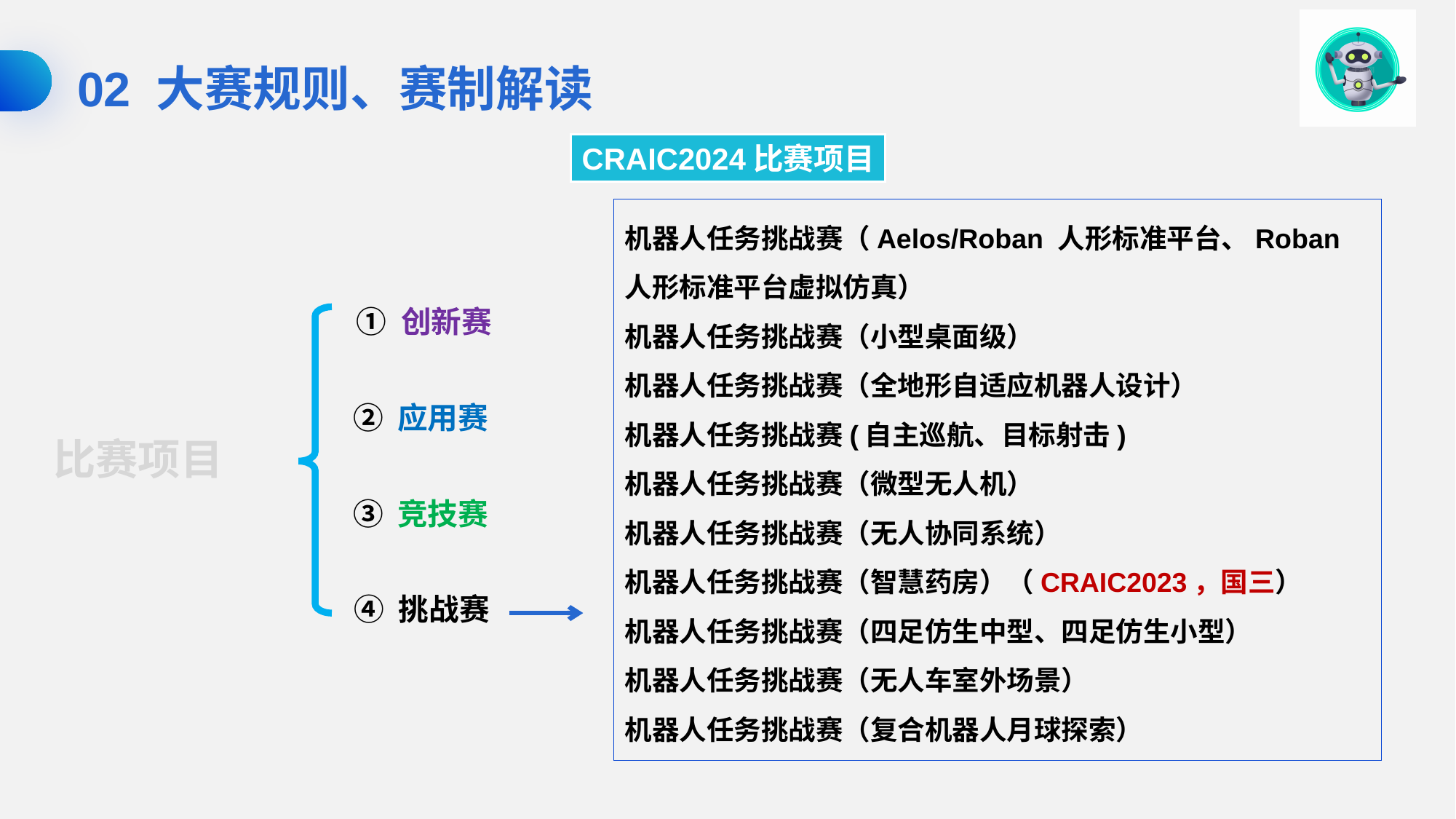

02 大赛规则、赛制解读

CRAIC2024比赛项目
机器人任务挑战赛（Aelos/Roban 人形标准平台、Roban 人形标准平台虚拟仿真）
机器人任务挑战赛（小型桌面级）
机器人任务挑战赛（全地形自适应机器人设计）
机器人任务挑战赛(自主巡航、目标射击)
机器人任务挑战赛（微型无人机）
机器人任务挑战赛（无人协同系统）
机器人任务挑战赛（智慧药房）（CRAIC2023，国三）
机器人任务挑战赛（四足仿生中型、四足仿生小型）
机器人任务挑战赛（无人车室外场景）
机器人任务挑战赛（复合机器人月球探索）
① 创新赛

② 应用赛
比赛项目
③ 竞技赛
④ 挑战赛